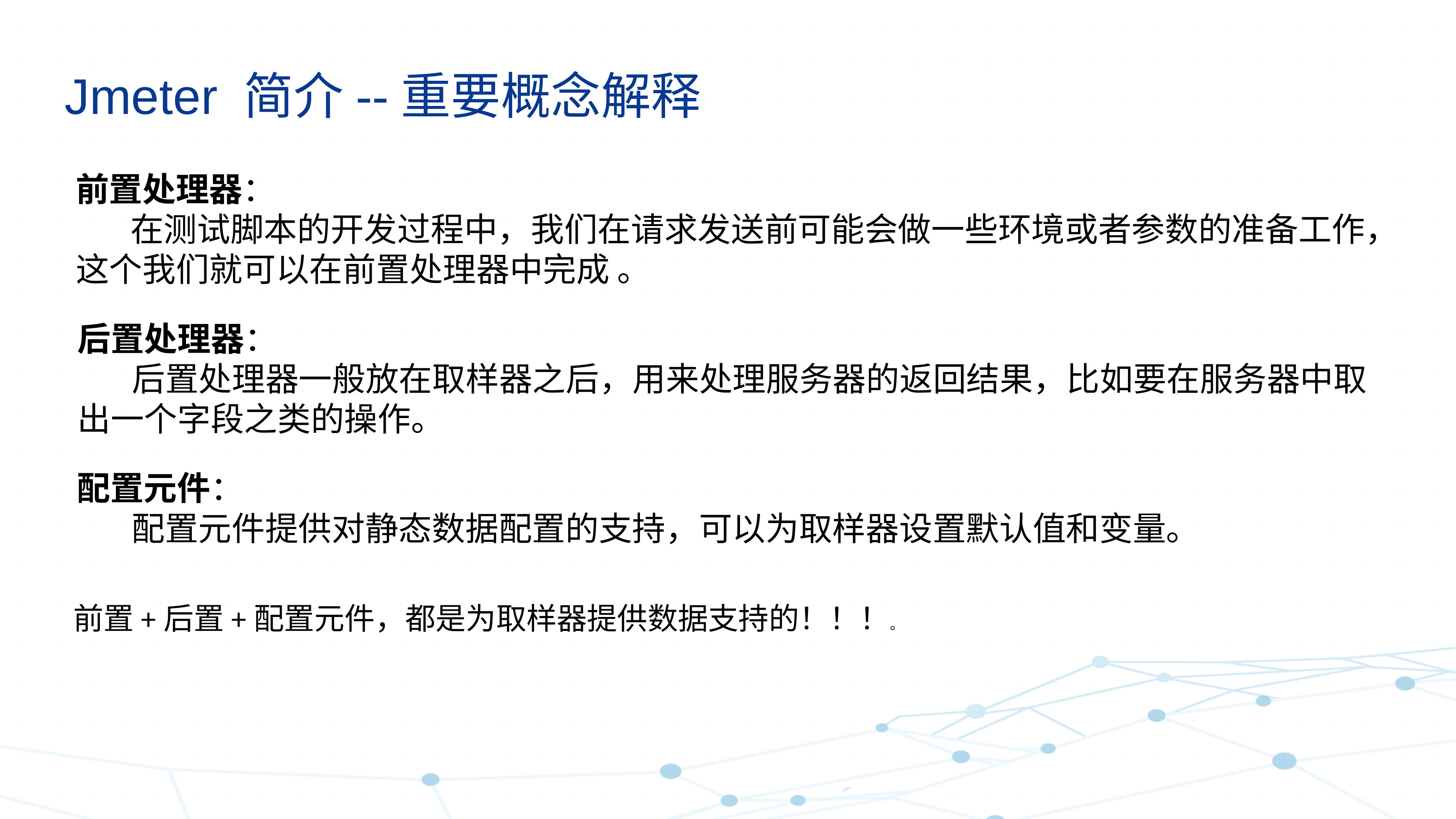

Jmeter 简介--重要概念解释
前置处理器：
	在测试脚本的开发过程中，我们在请求发送前可能会做一些环境或者参数的准备工作，这个我们就可以在前置处理器中完成 。
后置处理器：
	后置处理器一般放在取样器之后，用来处理服务器的返回结果，比如要在服务器中取出一个字段之类的操作。
配置元件：
	配置元件提供对静态数据配置的支持，可以为取样器设置默认值和变量。
前置+后置+配置元件，都是为取样器提供数据支持的！！！。